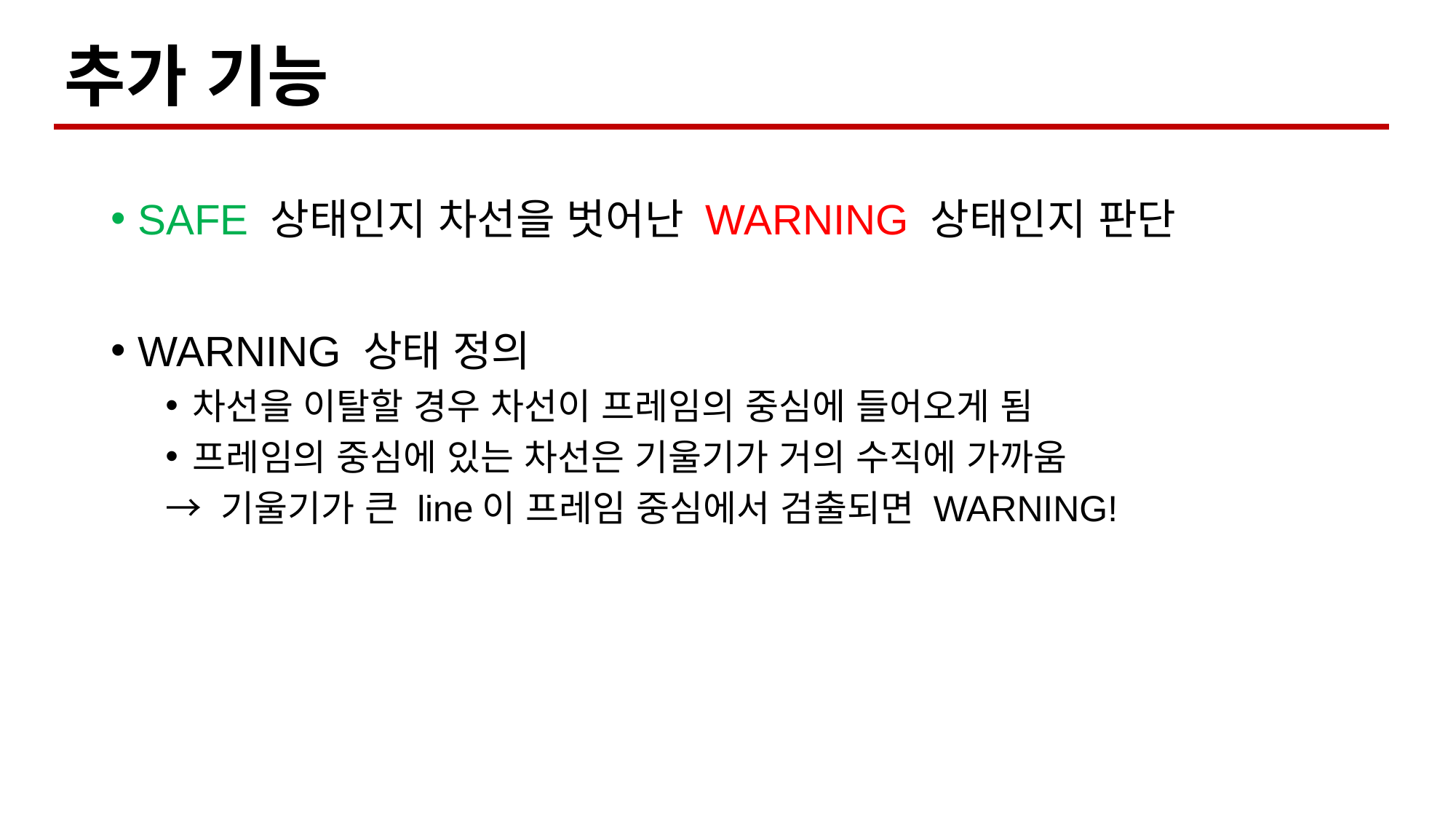

추가 기능
SAFE 상태인지 차선을 벗어난 WARNING 상태인지 판단

WARNING 상태 정의
차선을 이탈할 경우 차선이 프레임의 중심에 들어오게 됨
프레임의 중심에 있는 차선은 기울기가 거의 수직에 가까움
→ 기울기가 큰 line이 프레임 중심에서 검출되면 WARNING!